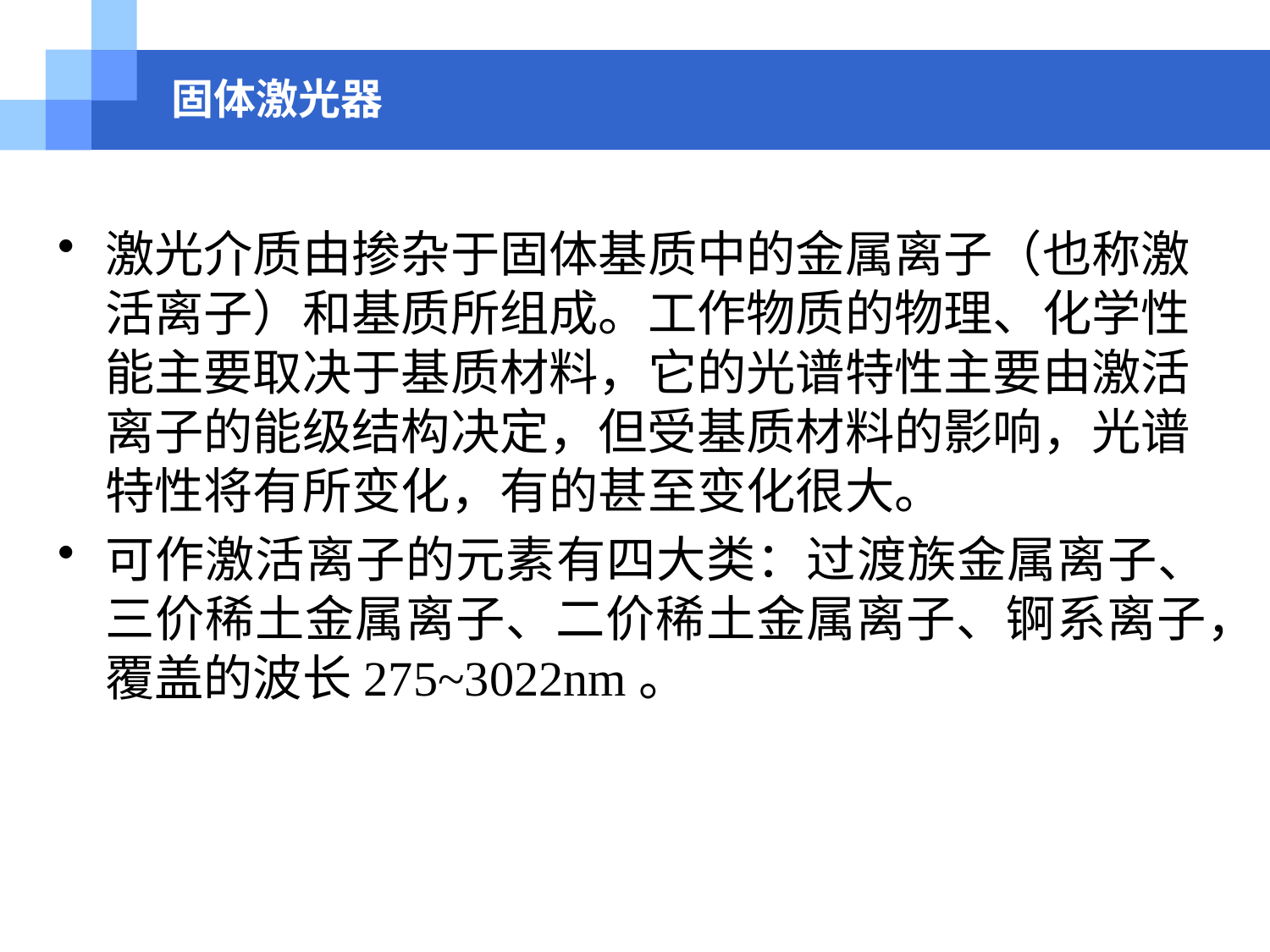

# 固体激光器
激光介质由掺杂于固体基质中的金属离子（也称激活离子）和基质所组成。工作物质的物理、化学性能主要取决于基质材料，它的光谱特性主要由激活离子的能级结构决定，但受基质材料的影响，光谱特性将有所变化，有的甚至变化很大。
可作激活离子的元素有四大类：过渡族金属离子、三价稀土金属离子、二价稀土金属离子、锕系离子，覆盖的波长275~3022nm。